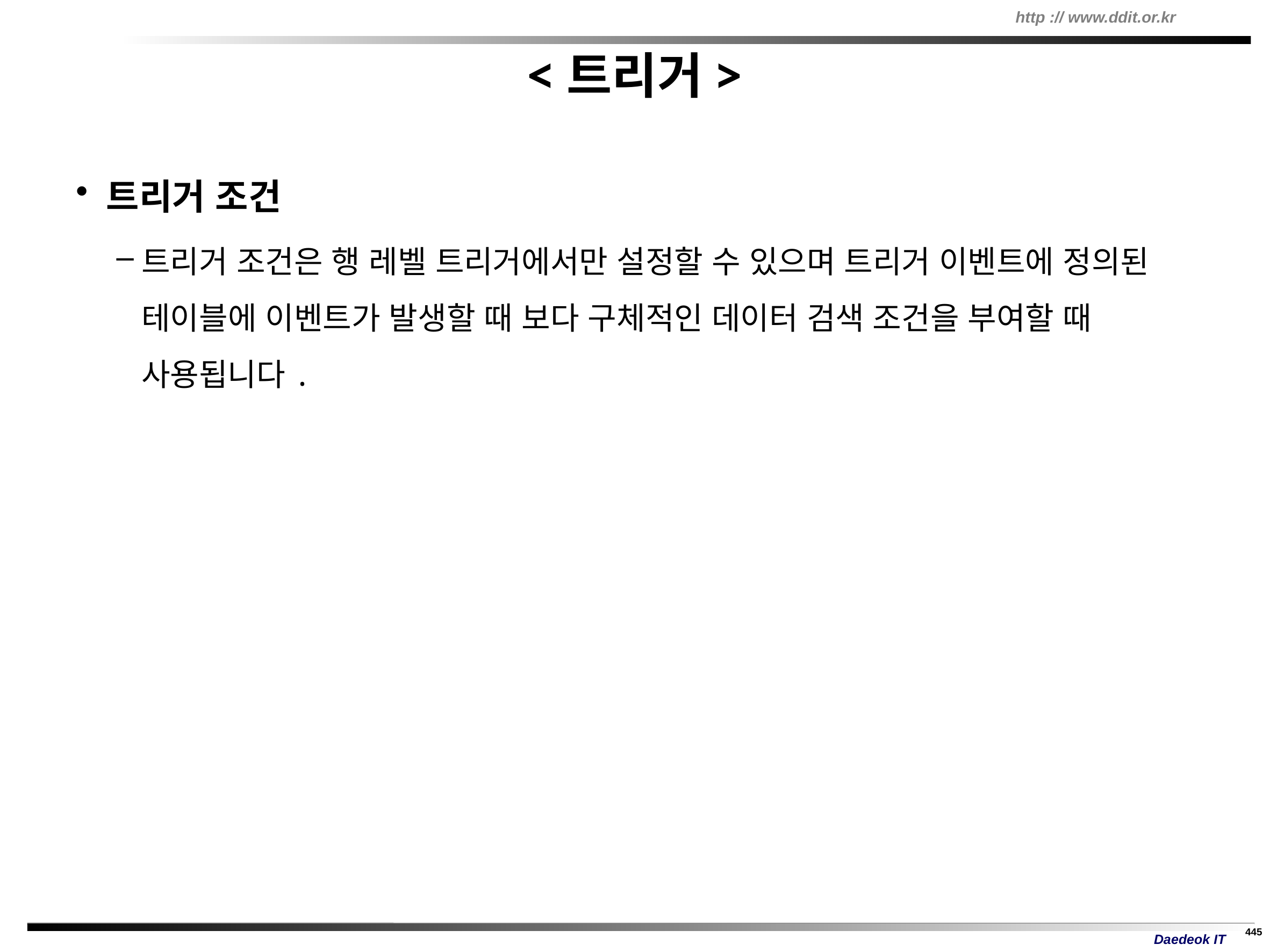

# <트리거>
트리거 조건
트리거 조건은 행 레벨 트리거에서만 설정할 수 있으며 트리거 이벤트에 정의된 테이블에 이벤트가 발생할 때 보다 구체적인 데이터 검색 조건을 부여할 때 사용됩니다.